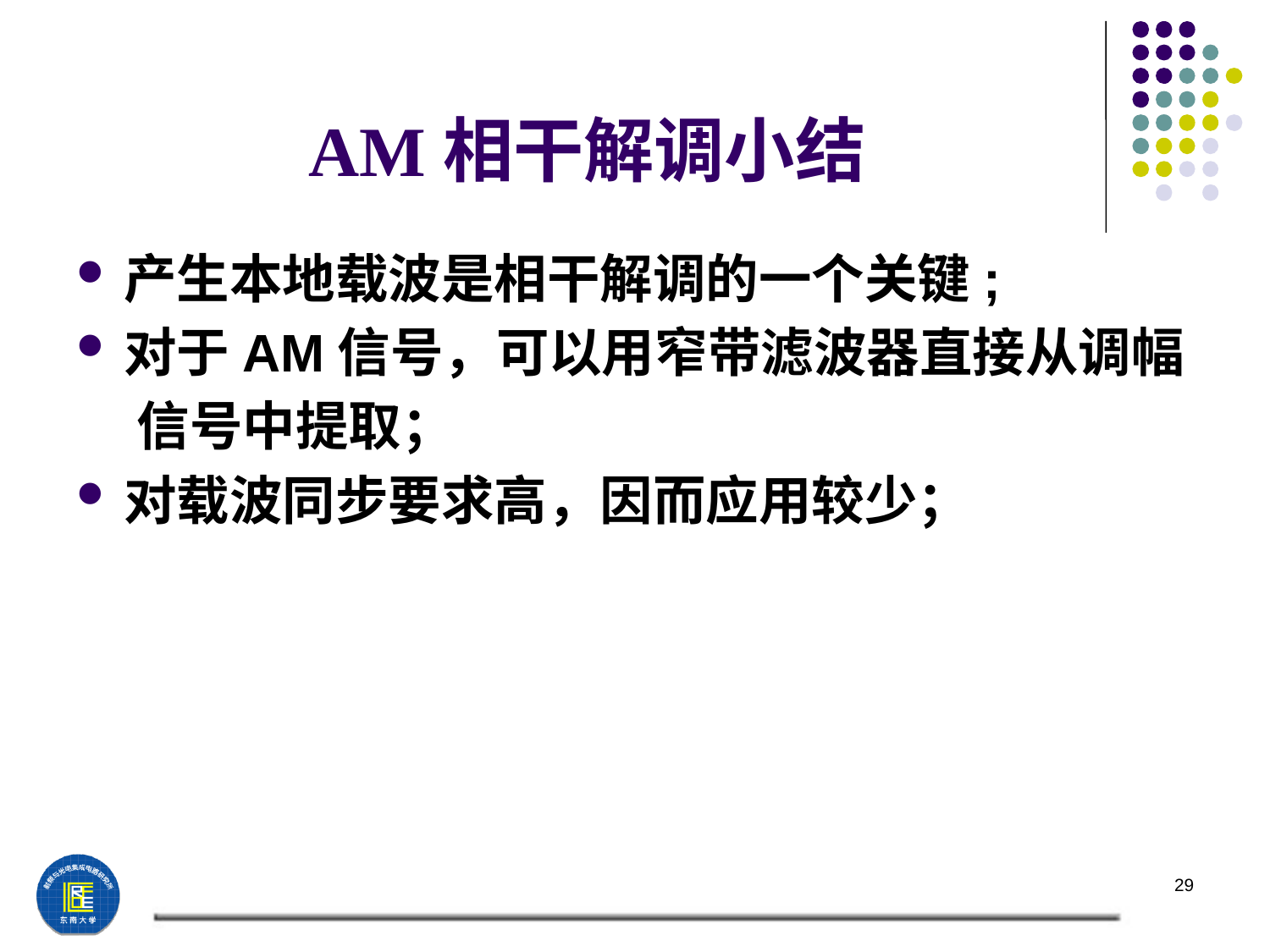

# AM相干解调小结
产生本地载波是相干解调的一个关键;
对于AM信号，可以用窄带滤波器直接从调幅
    信号中提取；
对载波同步要求高，因而应用较少；

29